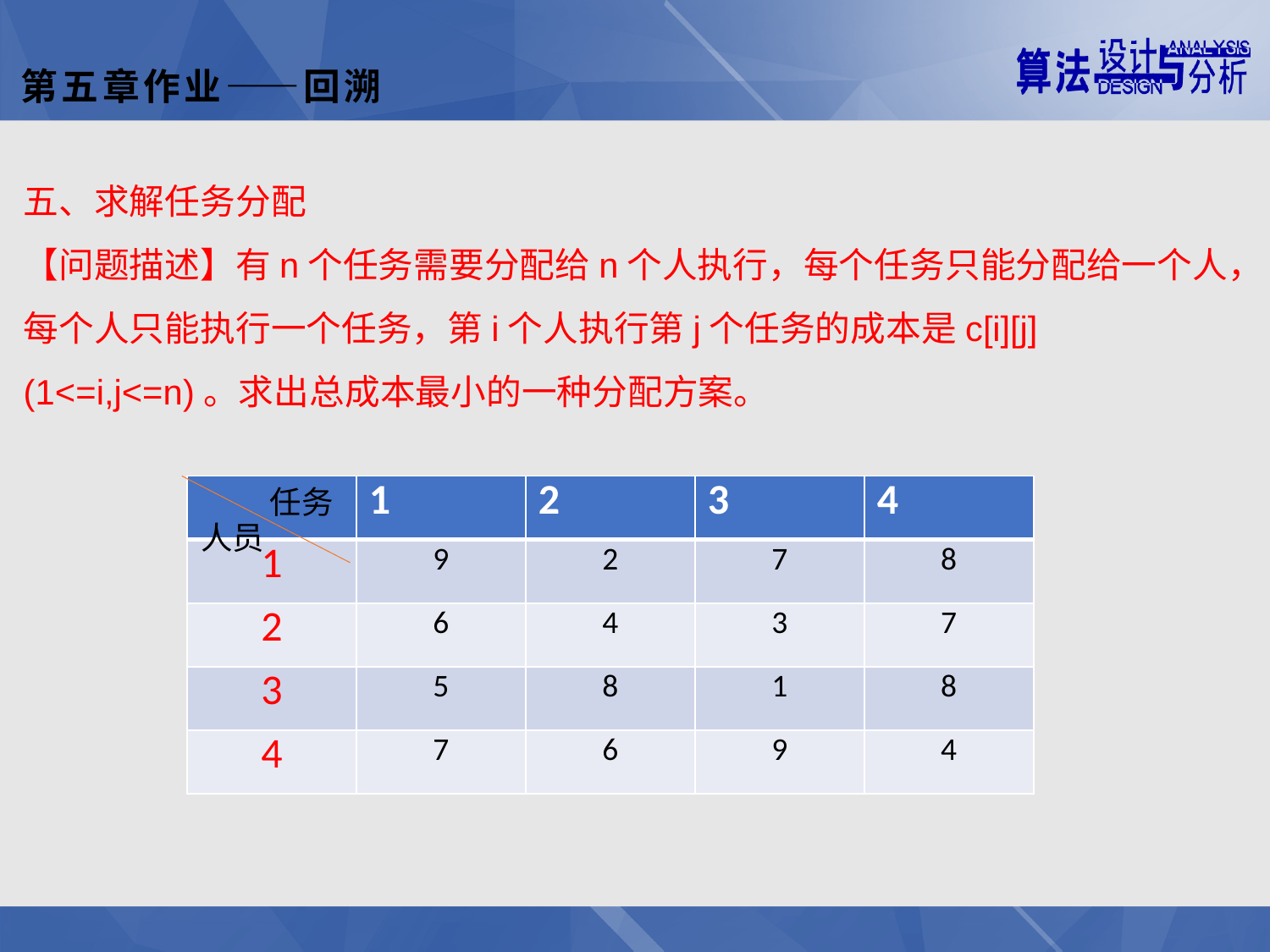

第五章作业——回溯
五、求解任务分配
【问题描述】有n个任务需要分配给n个人执行，每个任务只能分配给一个人，每个人只能执行一个任务，第i个人执行第j个任务的成本是c[i][j](1<=i,j<=n)。求出总成本最小的一种分配方案。
|  | 1 | 2 | 3 | 4 |
| --- | --- | --- | --- | --- |
| 1 | 9 | 2 | 7 | 8 |
| 2 | 6 | 4 | 3 | 7 |
| 3 | 5 | 8 | 1 | 8 |
| 4 | 7 | 6 | 9 | 4 |
任务
人员